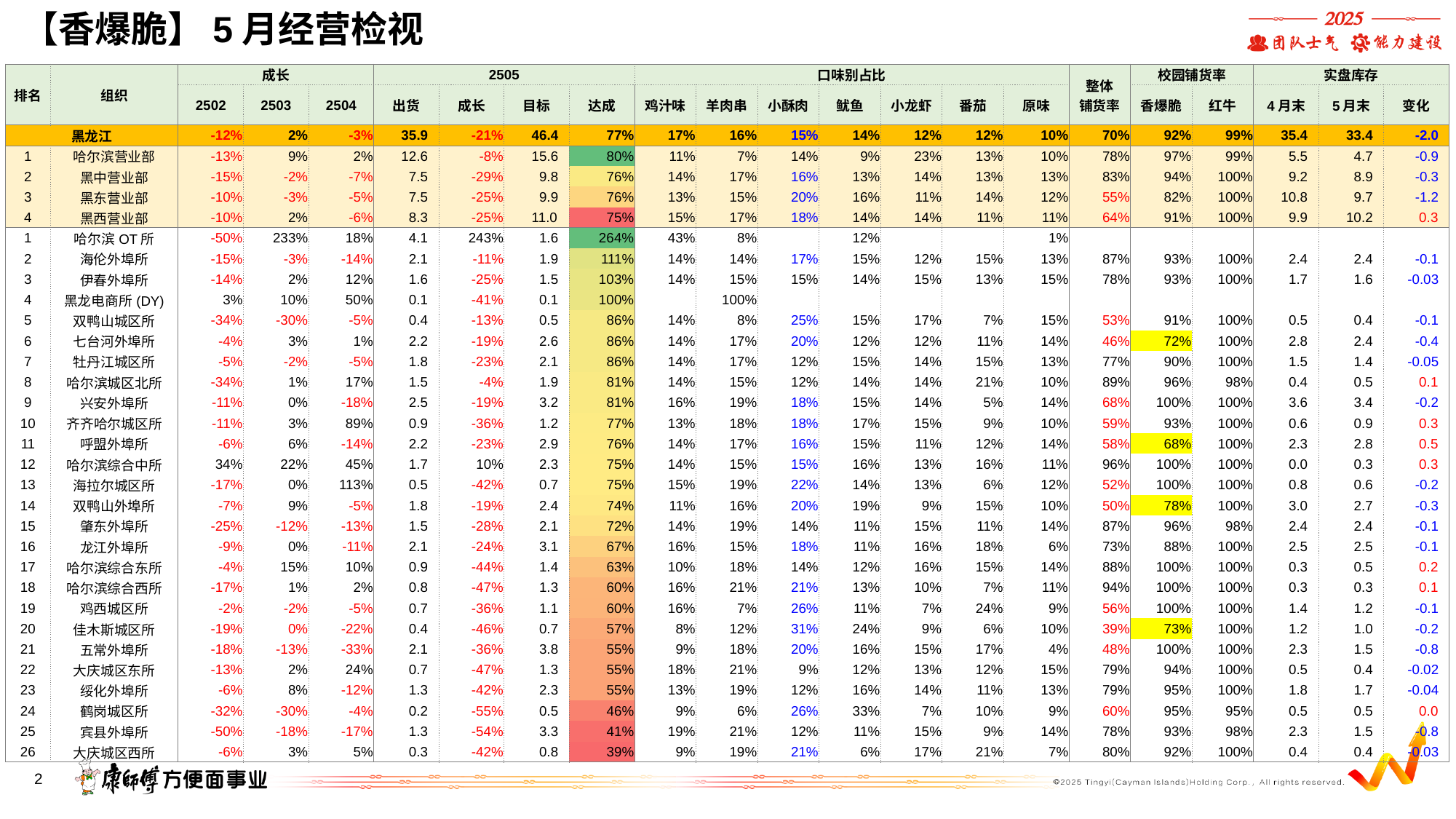

# 【香爆脆】5月经营检视
| 排名 | 组织 | 成长 |  |  | 2505 |  |  |  | 口味别占比 |  |  |  |  |  |  | 整体 铺货率 | 校园铺货率 |  | 实盘库存 |  |  |
| --- | --- | --- | --- | --- | --- | --- | --- | --- | --- | --- | --- | --- | --- | --- | --- | --- | --- | --- | --- | --- | --- |
|  |  | 2502 | 2503 | 2504 | 出货 | 成长 | 目标 | 达成 | 鸡汁味 | 羊肉串 | 小酥肉 | 鱿鱼 | 小龙虾 | 番茄 | 原味 |  | 香爆脆 | 红牛 | 4月末 | 5月末 | 变化 |
| 黑龙江 |  | -12% | 2% | -3% | 35.9 | -21% | 46.4 | 77% | 17% | 16% | 15% | 14% | 12% | 12% | 10% | 70% | 92% | 99% | 35.4 | 33.4 | -2.0 |
| 1 | 哈尔滨营业部 | -13% | 9% | 2% | 12.6 | -8% | 15.6 | 80% | 11% | 7% | 14% | 9% | 23% | 13% | 10% | 78% | 97% | 99% | 5.5 | 4.7 | -0.9 |
| 2 | 黑中营业部 | -15% | -2% | -7% | 7.5 | -29% | 9.8 | 76% | 14% | 17% | 16% | 13% | 14% | 13% | 13% | 83% | 94% | 100% | 9.2 | 8.9 | -0.3 |
| 3 | 黑东营业部 | -10% | -3% | -5% | 7.5 | -25% | 9.9 | 76% | 13% | 15% | 20% | 16% | 11% | 14% | 12% | 55% | 82% | 100% | 10.8 | 9.7 | -1.2 |
| 4 | 黑西营业部 | -10% | 2% | -6% | 8.3 | -25% | 11.0 | 75% | 15% | 17% | 18% | 14% | 14% | 11% | 11% | 64% | 91% | 100% | 9.9 | 10.2 | 0.3 |
| 1 | 哈尔滨OT所 | -50% | 233% | 18% | 4.1 | 243% | 1.6 | 264% | 43% | 8% |  | 12% |  |  | 1% |  |  |  |  |  |  |
| 2 | 海伦外埠所 | -15% | -3% | -14% | 2.1 | -11% | 1.9 | 111% | 14% | 14% | 17% | 15% | 12% | 15% | 13% | 87% | 93% | 100% | 2.4 | 2.4 | -0.1 |
| 3 | 伊春外埠所 | -14% | 2% | 12% | 1.6 | -25% | 1.5 | 103% | 14% | 15% | 15% | 14% | 15% | 13% | 15% | 78% | 93% | 100% | 1.7 | 1.6 | -0.03 |
| 4 | 黑龙电商所(DY) | 3% | 10% | 50% | 0.1 | -41% | 0.1 | 100% |  | 100% |  |  |  |  |  |  |  |  |  |  |  |
| 5 | 双鸭山城区所 | -34% | -30% | -5% | 0.4 | -13% | 0.5 | 86% | 14% | 8% | 25% | 15% | 17% | 7% | 15% | 53% | 91% | 100% | 0.5 | 0.4 | -0.1 |
| 6 | 七台河外埠所 | -4% | 3% | 1% | 2.2 | -19% | 2.6 | 86% | 14% | 17% | 20% | 12% | 12% | 11% | 14% | 46% | 72% | 100% | 2.8 | 2.4 | -0.4 |
| 7 | 牡丹江城区所 | -5% | -2% | -5% | 1.8 | -23% | 2.1 | 86% | 14% | 17% | 12% | 15% | 14% | 15% | 13% | 77% | 90% | 100% | 1.5 | 1.4 | -0.05 |
| 8 | 哈尔滨城区北所 | -34% | 1% | 17% | 1.5 | -4% | 1.9 | 81% | 14% | 15% | 12% | 14% | 14% | 21% | 10% | 89% | 96% | 98% | 0.4 | 0.5 | 0.1 |
| 9 | 兴安外埠所 | -11% | 0% | -18% | 2.5 | -19% | 3.2 | 81% | 16% | 19% | 18% | 15% | 14% | 5% | 14% | 68% | 100% | 100% | 3.6 | 3.4 | -0.2 |
| 10 | 齐齐哈尔城区所 | -11% | 3% | 89% | 0.9 | -36% | 1.2 | 77% | 13% | 18% | 18% | 17% | 15% | 9% | 10% | 59% | 93% | 100% | 0.6 | 0.9 | 0.3 |
| 11 | 呼盟外埠所 | -6% | 6% | -14% | 2.2 | -23% | 2.9 | 76% | 14% | 17% | 16% | 15% | 11% | 12% | 14% | 58% | 68% | 100% | 2.3 | 2.8 | 0.5 |
| 12 | 哈尔滨综合中所 | 34% | 22% | 45% | 1.7 | 10% | 2.3 | 75% | 14% | 15% | 15% | 16% | 13% | 16% | 11% | 96% | 100% | 100% | 0.0 | 0.3 | 0.3 |
| 13 | 海拉尔城区所 | -17% | 0% | 113% | 0.5 | -42% | 0.7 | 75% | 15% | 19% | 22% | 14% | 13% | 6% | 12% | 52% | 100% | 100% | 0.8 | 0.6 | -0.2 |
| 14 | 双鸭山外埠所 | -7% | 9% | -5% | 1.8 | -19% | 2.4 | 74% | 11% | 16% | 20% | 19% | 9% | 15% | 10% | 50% | 78% | 100% | 3.0 | 2.7 | -0.3 |
| 15 | 肇东外埠所 | -25% | -12% | -13% | 1.5 | -28% | 2.1 | 72% | 14% | 19% | 14% | 11% | 15% | 11% | 14% | 87% | 96% | 98% | 2.4 | 2.4 | -0.1 |
| 16 | 龙江外埠所 | -9% | 0% | -11% | 2.1 | -24% | 3.1 | 67% | 16% | 15% | 18% | 11% | 16% | 18% | 6% | 73% | 88% | 100% | 2.5 | 2.5 | -0.1 |
| 17 | 哈尔滨综合东所 | -4% | 15% | 10% | 0.9 | -44% | 1.4 | 63% | 10% | 18% | 14% | 12% | 16% | 15% | 14% | 88% | 100% | 100% | 0.3 | 0.5 | 0.2 |
| 18 | 哈尔滨综合西所 | -17% | 1% | 2% | 0.8 | -47% | 1.3 | 60% | 16% | 21% | 21% | 13% | 10% | 7% | 11% | 94% | 100% | 100% | 0.3 | 0.3 | 0.1 |
| 19 | 鸡西城区所 | -2% | -2% | -5% | 0.7 | -36% | 1.1 | 60% | 16% | 7% | 26% | 11% | 7% | 24% | 9% | 56% | 100% | 100% | 1.4 | 1.2 | -0.1 |
| 20 | 佳木斯城区所 | -19% | 0% | -22% | 0.4 | -46% | 0.7 | 57% | 8% | 12% | 31% | 24% | 9% | 6% | 10% | 39% | 73% | 100% | 1.2 | 1.0 | -0.2 |
| 21 | 五常外埠所 | -18% | -13% | -33% | 2.1 | -36% | 3.8 | 55% | 9% | 18% | 20% | 16% | 15% | 17% | 4% | 48% | 100% | 100% | 2.3 | 1.5 | -0.8 |
| 22 | 大庆城区东所 | -13% | 2% | 24% | 0.7 | -47% | 1.3 | 55% | 18% | 21% | 9% | 12% | 13% | 12% | 15% | 79% | 94% | 100% | 0.5 | 0.4 | -0.02 |
| 23 | 绥化外埠所 | -6% | 8% | -12% | 1.3 | -42% | 2.3 | 55% | 13% | 19% | 12% | 16% | 14% | 11% | 13% | 79% | 95% | 100% | 1.8 | 1.7 | -0.04 |
| 24 | 鹤岗城区所 | -32% | -30% | -4% | 0.2 | -55% | 0.5 | 46% | 9% | 6% | 26% | 33% | 7% | 10% | 9% | 60% | 95% | 95% | 0.5 | 0.5 | 0.0 |
| 25 | 宾县外埠所 | -50% | -18% | -17% | 1.3 | -54% | 3.3 | 41% | 19% | 21% | 12% | 11% | 15% | 9% | 14% | 78% | 93% | 98% | 2.3 | 1.5 | -0.8 |
| 26 | 大庆城区西所 | -6% | 3% | 5% | 0.3 | -42% | 0.8 | 39% | 9% | 19% | 21% | 6% | 17% | 21% | 7% | 80% | 92% | 100% | 0.4 | 0.4 | -0.03 |